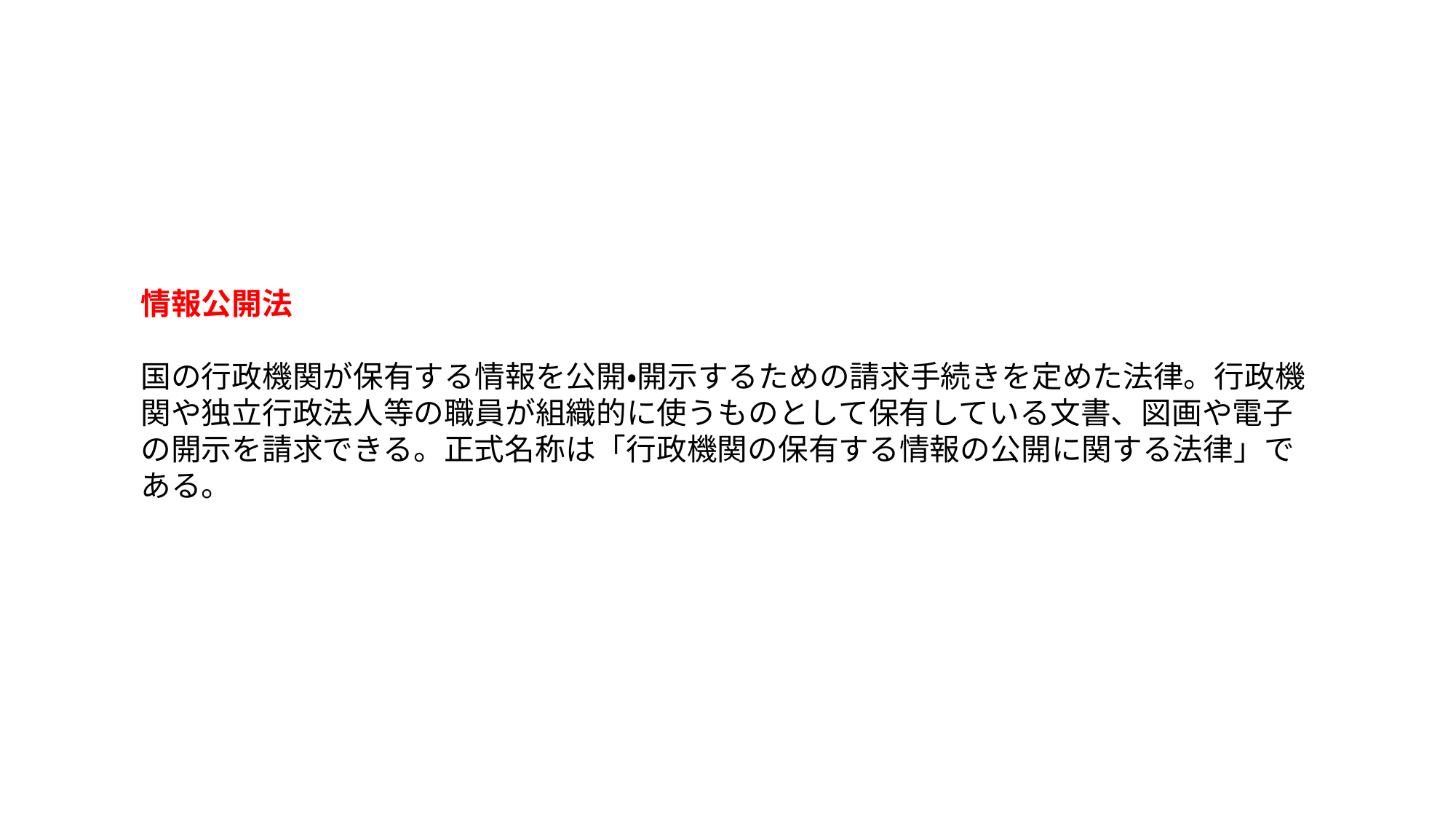

情報公開法

国の行政機関が保有する情報を公開・開示するための請求手続きを定めた法律。行政機関や独立行政法人等の職員が組織的に使うものとして保有している文書、図画や電子の開示を請求できる。正式名称は「行政機関の保有する情報の公開に関する法律」である。